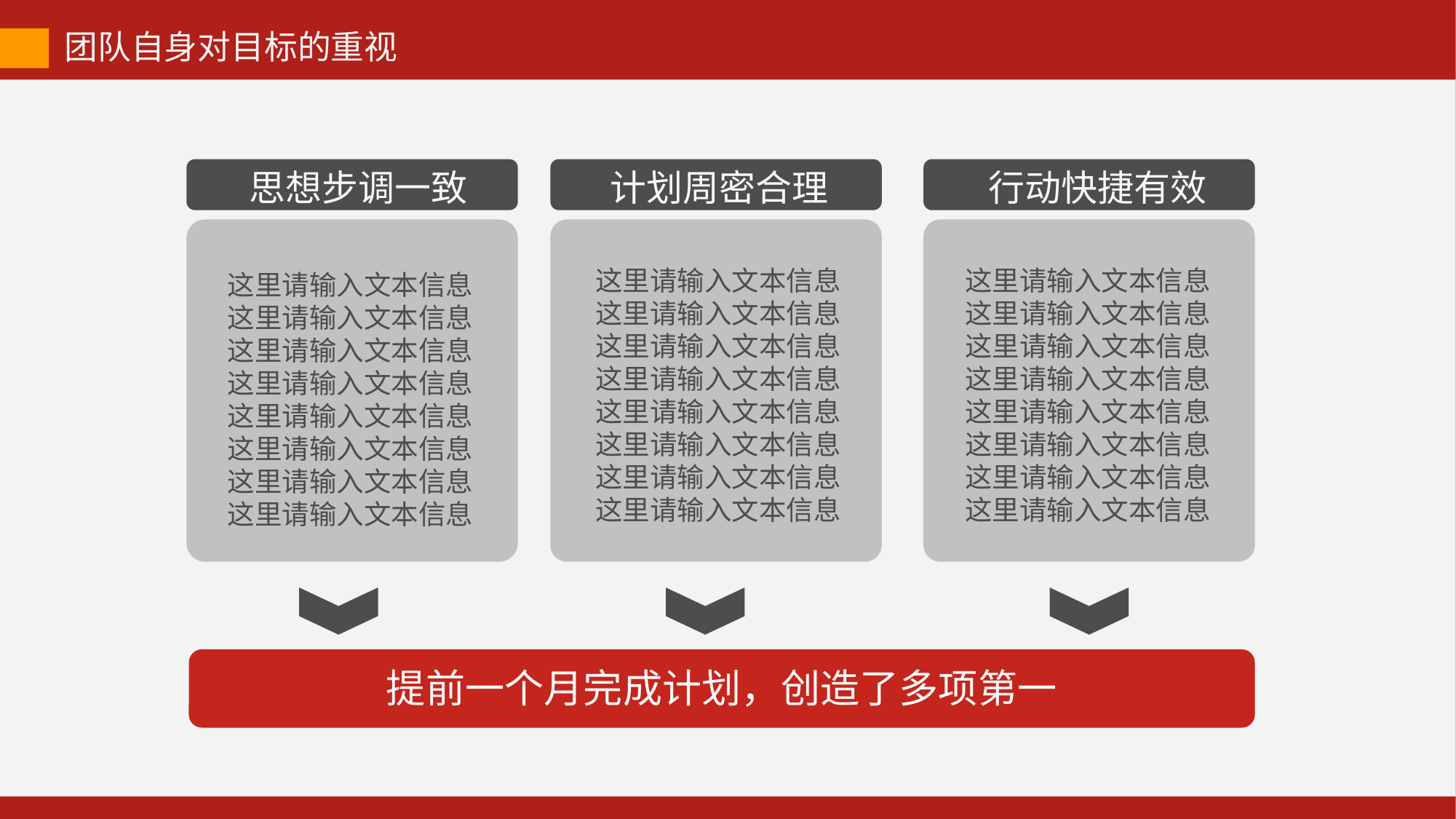

团队自身对目标的重视

思想步调一致

计划周密合理

行动快捷有效

这里请输入文本信息
这里请输入文本信息
这里请输入文本信息
这里请输入文本信息
这里请输入文本信息
这里请输入文本信息
这里请输入文本信息
这里请输入文本信息
这里请输入文本信息
这里请输入文本信息
这里请输入文本信息
这里请输入文本信息
这里请输入文本信息
这里请输入文本信息
这里请输入文本信息
这里请输入文本信息
这里请输入文本信息
这里请输入文本信息
这里请输入文本信息
这里请输入文本信息
这里请输入文本信息
这里请输入文本信息
这里请输入文本信息
这里请输入文本信息

提前一个月完成计划，创造了多项第一